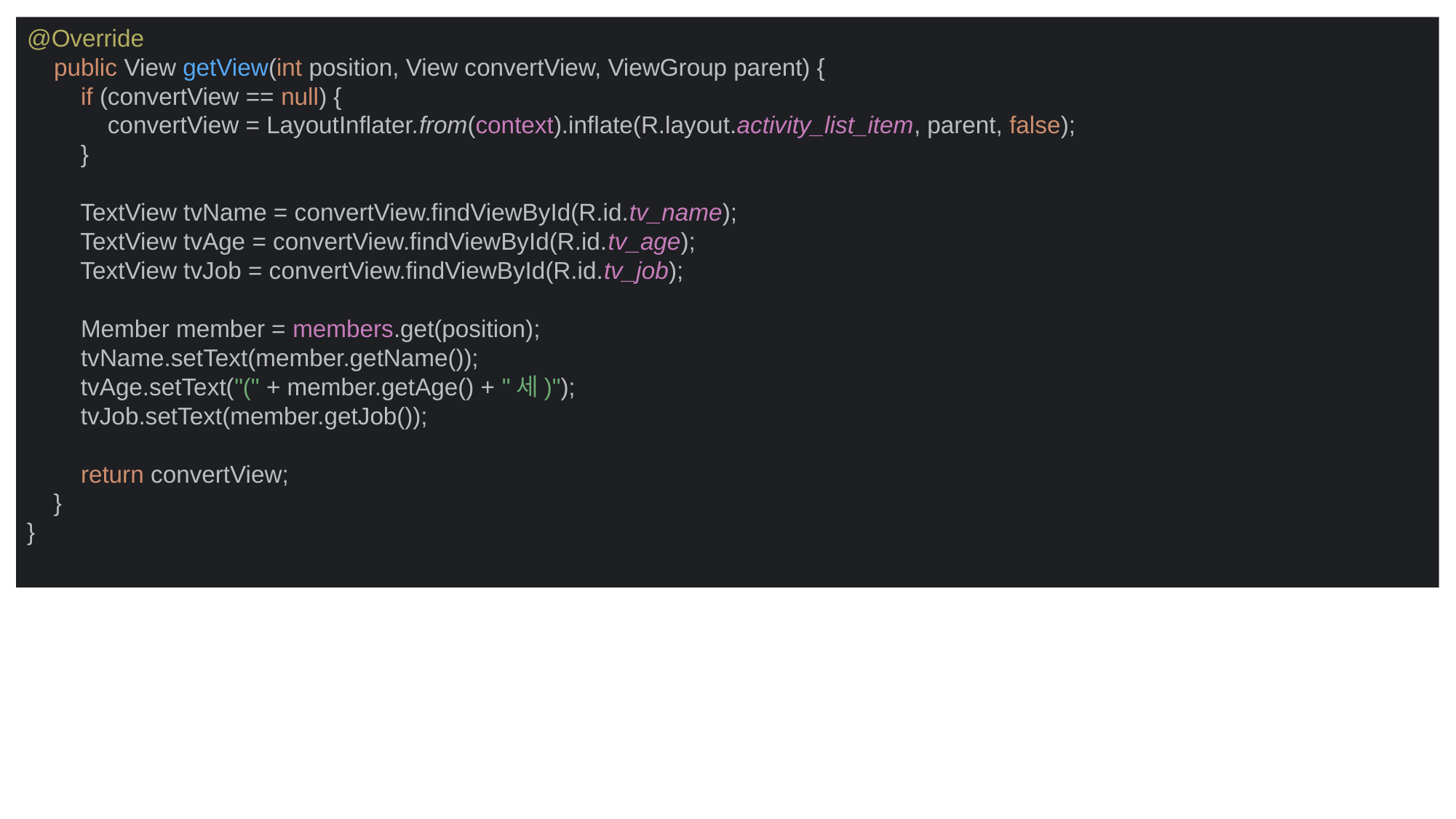

@Override
    public View getView(int position, View convertView, ViewGroup parent) {
        if (convertView == null) {
            convertView = LayoutInflater.from(context).inflate(R.layout.activity_list_item, parent, false);
        }
        TextView tvName = convertView.findViewById(R.id.tv_name);
        TextView tvAge = convertView.findViewById(R.id.tv_age);
        TextView tvJob = convertView.findViewById(R.id.tv_job);
        Member member = members.get(position);
        tvName.setText(member.getName());
        tvAge.setText("(" + member.getAge() + "세)");
        tvJob.setText(member.getJob());
        return convertView;
    }
}